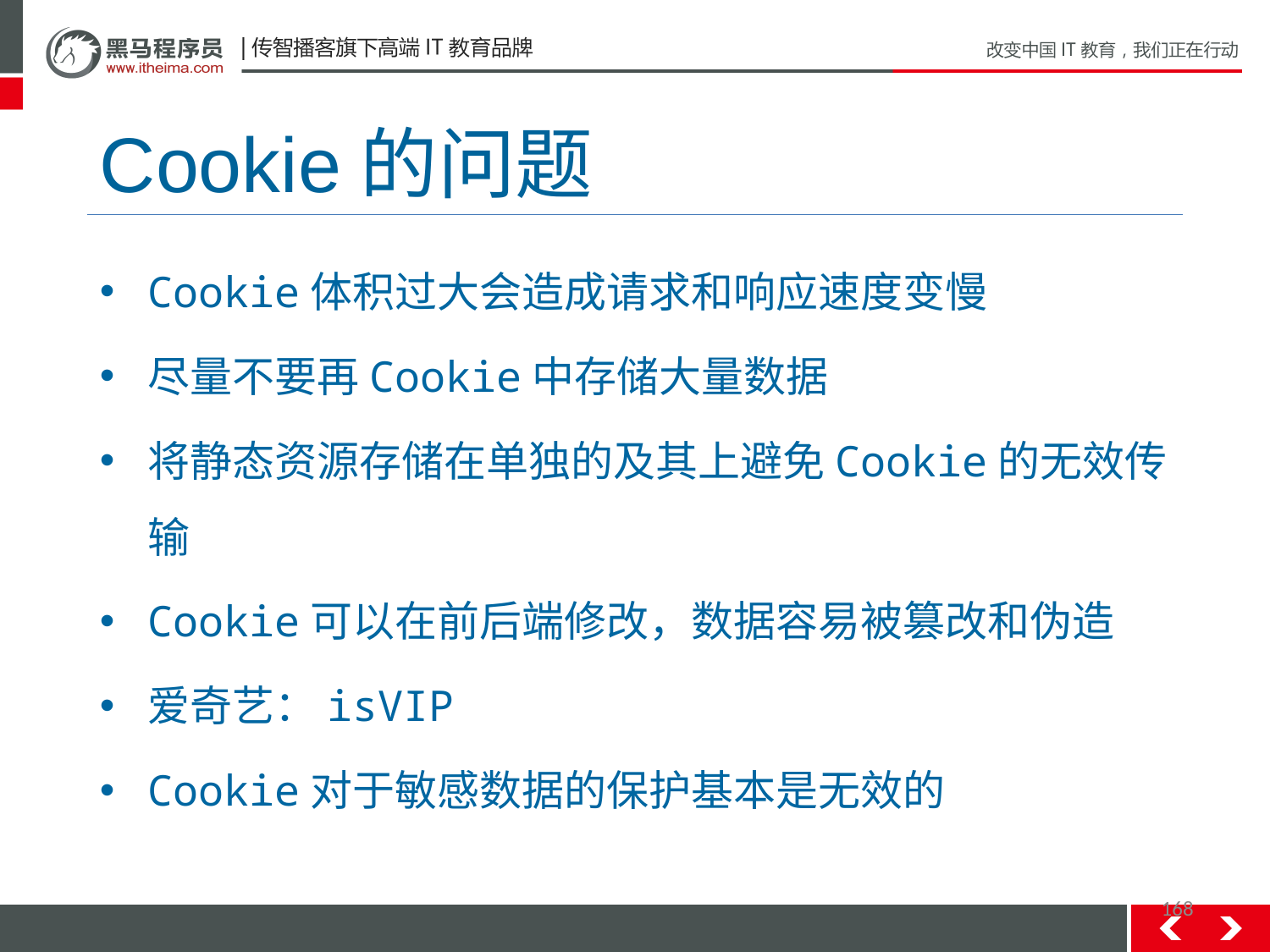

# Cookie的问题
Cookie体积过大会造成请求和响应速度变慢
尽量不要再Cookie中存储大量数据
将静态资源存储在单独的及其上避免Cookie的无效传输
Cookie可以在前后端修改，数据容易被篡改和伪造
爱奇艺：isVIP
Cookie对于敏感数据的保护基本是无效的

168